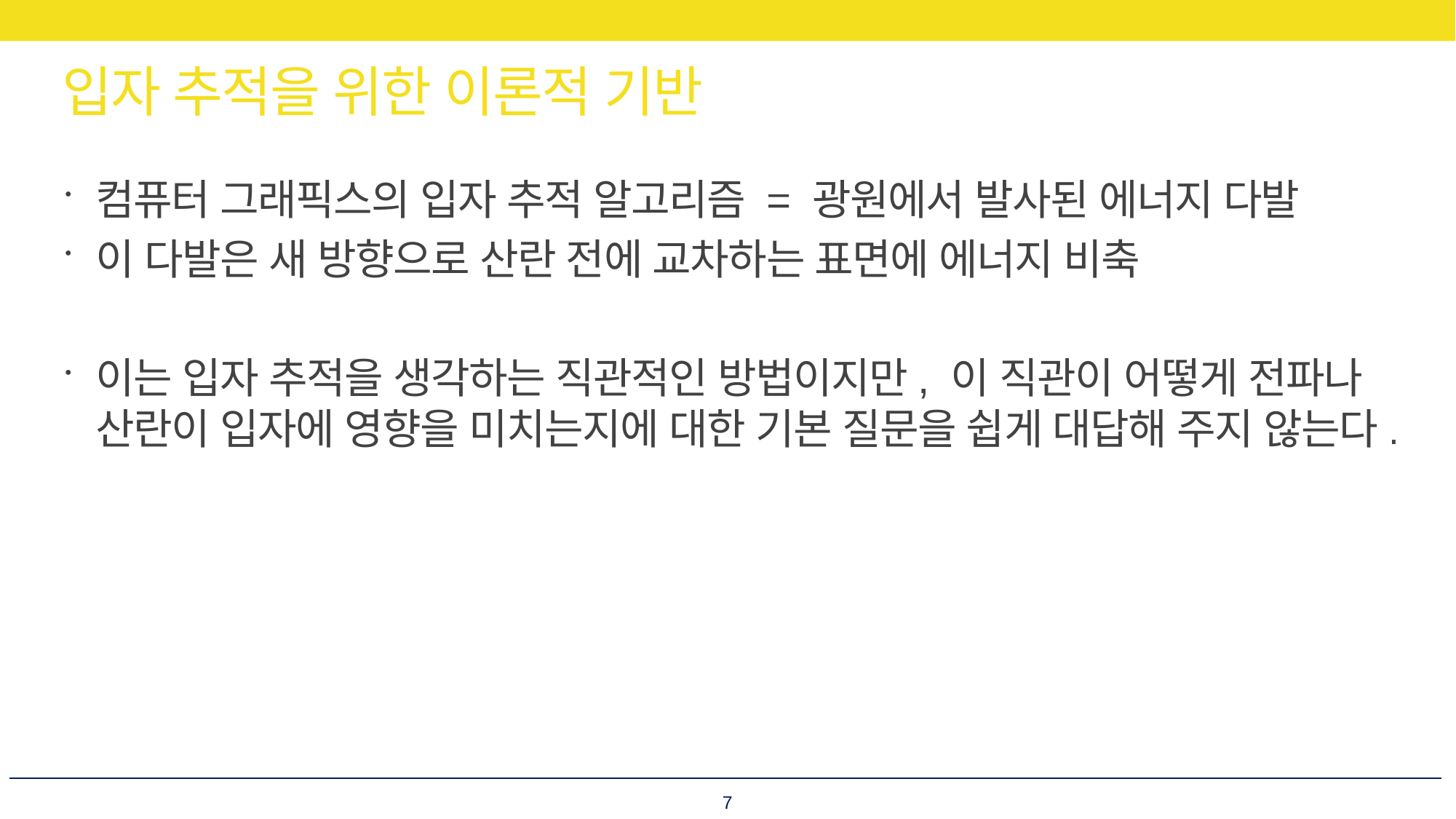

# 입자 추적을 위한 이론적 기반
컴퓨터 그래픽스의 입자 추적 알고리즘 = 광원에서 발사된 에너지 다발
이 다발은 새 방향으로 산란 전에 교차하는 표면에 에너지 비축

이는 입자 추적을 생각하는 직관적인 방법이지만, 이 직관이 어떻게 전파나 산란이 입자에 영향을 미치는지에 대한 기본 질문을 쉽게 대답해 주지 않는다.
7